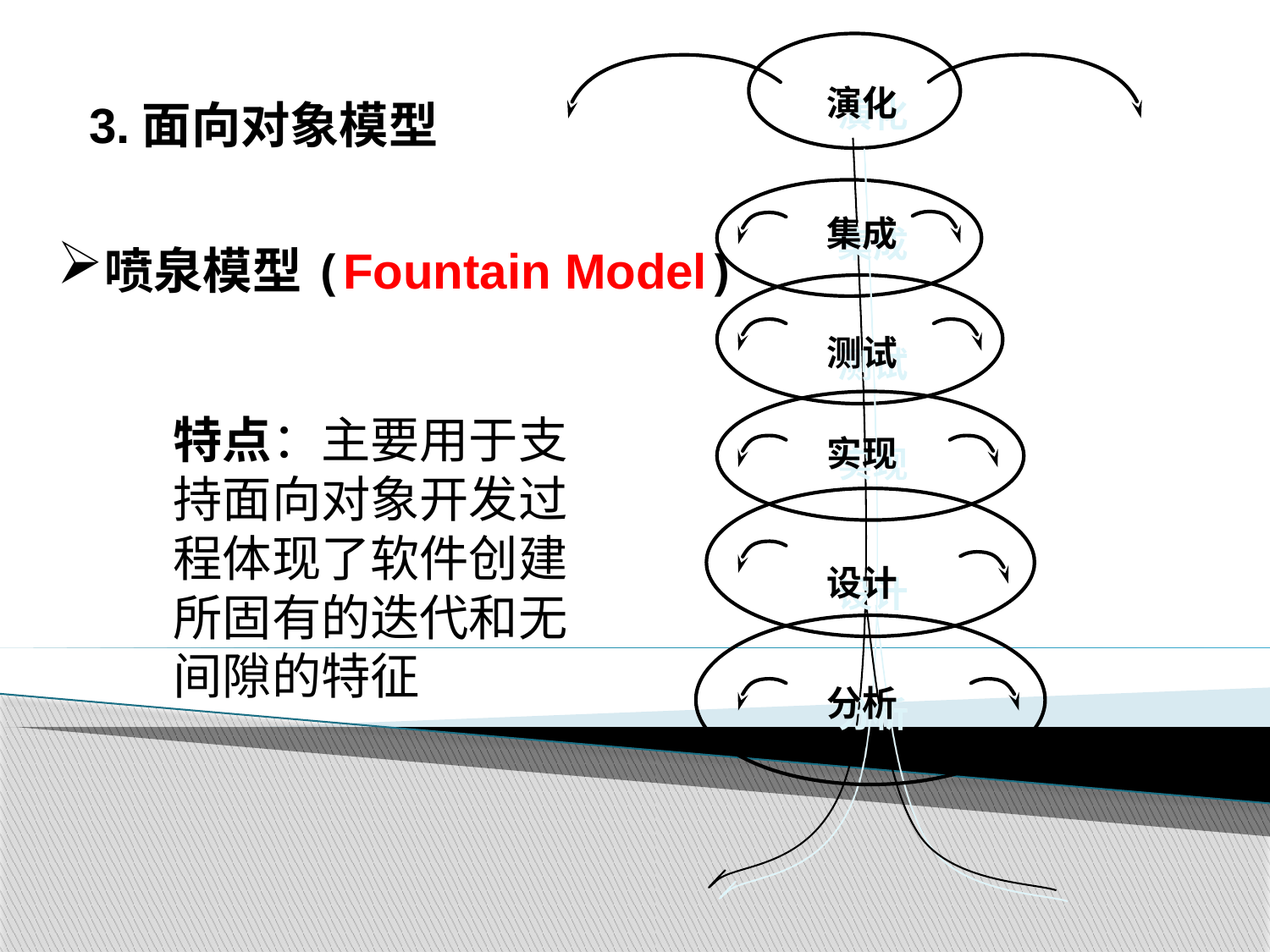

3.面向对象模型

演化

集成

喷泉模型(Fountain Model)

测试

特点：主要用于支持面向对象开发过程体现了软件创建所固有的迭代和无间隙的特征
实现

设计

分析